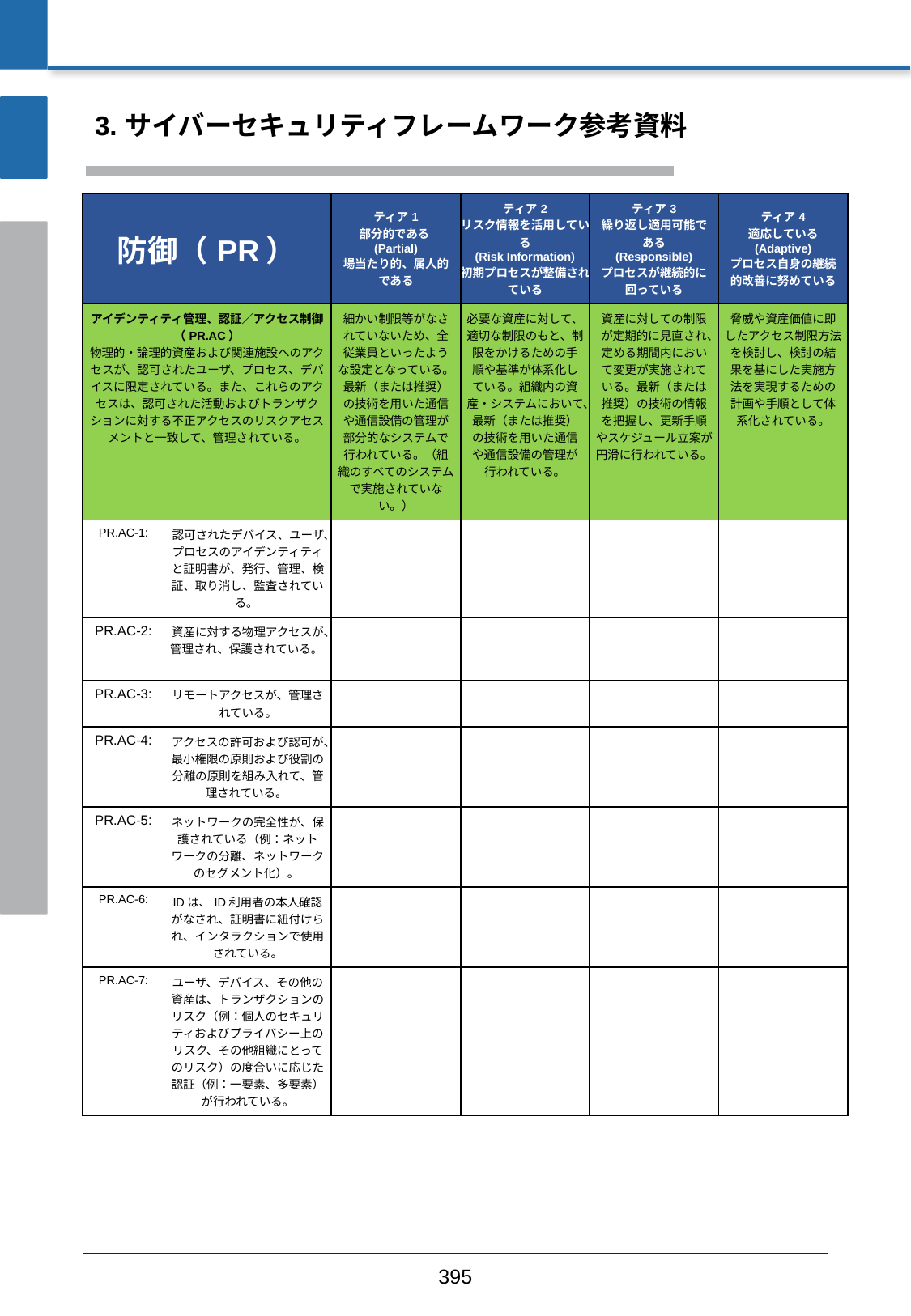

3. サイバーセキュリティフレームワーク参考資料
| 防御（PR） |  | ティア1 部分的である(Partial) 場当たり的、属人的である | ティア2 リスク情報を活用している (Risk Information) 初期プロセスが整備されている | ティア3 繰り返し適用可能である (Responsible) プロセスが継続的に回っている | ティア4 適応している (Adaptive) プロセス自身の継続的改善に努めている |
| --- | --- | --- | --- | --- | --- |
| アイデンティティ管理、認証／アクセス制御 （PR.AC） 物理的・論理的資産および関連施設へのアクセスが、認可されたユーザ、プロセス、デバイスに限定されている。また、これらのアクセスは、認可された活動およびトランザクションに対する不正アクセスのリスクアセスメントと一致して、管理されている。 |  | 細かい制限等がなされていないため、全従業員といったような設定となっている。 最新（または推奨）の技術を用いた通信や通信設備の管理が部分的なシステムで行われている。（組 織のすべてのシステムで実施されていない。） | 必要な資産に対して、適切な制限のもと、制限をかけるための手順や基準が体系化している。組織内の資産・システムにおいて、最新（または推奨）の技術を用いた通信や通信設備の管理が行われている。 | 資産に対しての制限が定期的に見直され、定める期間内において変更が実施されている。最新（または推奨）の技術の情報を把握し、更新手順やスケジュール立案が円滑に行われている。 | 脅威や資産価値に即したアクセス制限方法を検討し、検討の結果を基にした実施方法を実現するための計画や手順として体系化されている。 |
| PR.AC-1: | 認可されたデバイス、ユーザ、プロセスのアイデンティティと証明書が、発行、管理、検証、取り消し、監査されている。 |  |  |  |  |
| PR.AC-2: | 資産に対する物理アクセスが、管理され、保護されている。 |  |  |  |  |
| PR.AC-3: | リモートアクセスが、管理されている。 |  |  |  |  |
| PR.AC-4: | アクセスの許可および認可が、最小権限の原則および役割の分離の原則を組み入れて、管理されている。 |  |  |  |  |
| PR.AC-5: | ネットワークの完全性が、保護されている（例：ネットワークの分離、ネットワークのセグメント化）。 |  |  |  |  |
| PR.AC-6: | IDは、ID利用者の本人確認がなされ、証明書に紐付けられ、インタラクションで使用されている。 |  |  |  |  |
| PR.AC-7: | ユーザ、デバイス、その他の資産は、トランザクションのリスク（例：個人のセキュリティおよびプライバシー上のリスク、その他組織にとってのリスク）の度合いに応じた認証（例：一要素、多要素）が行われている。 |  |  |  |  |
395